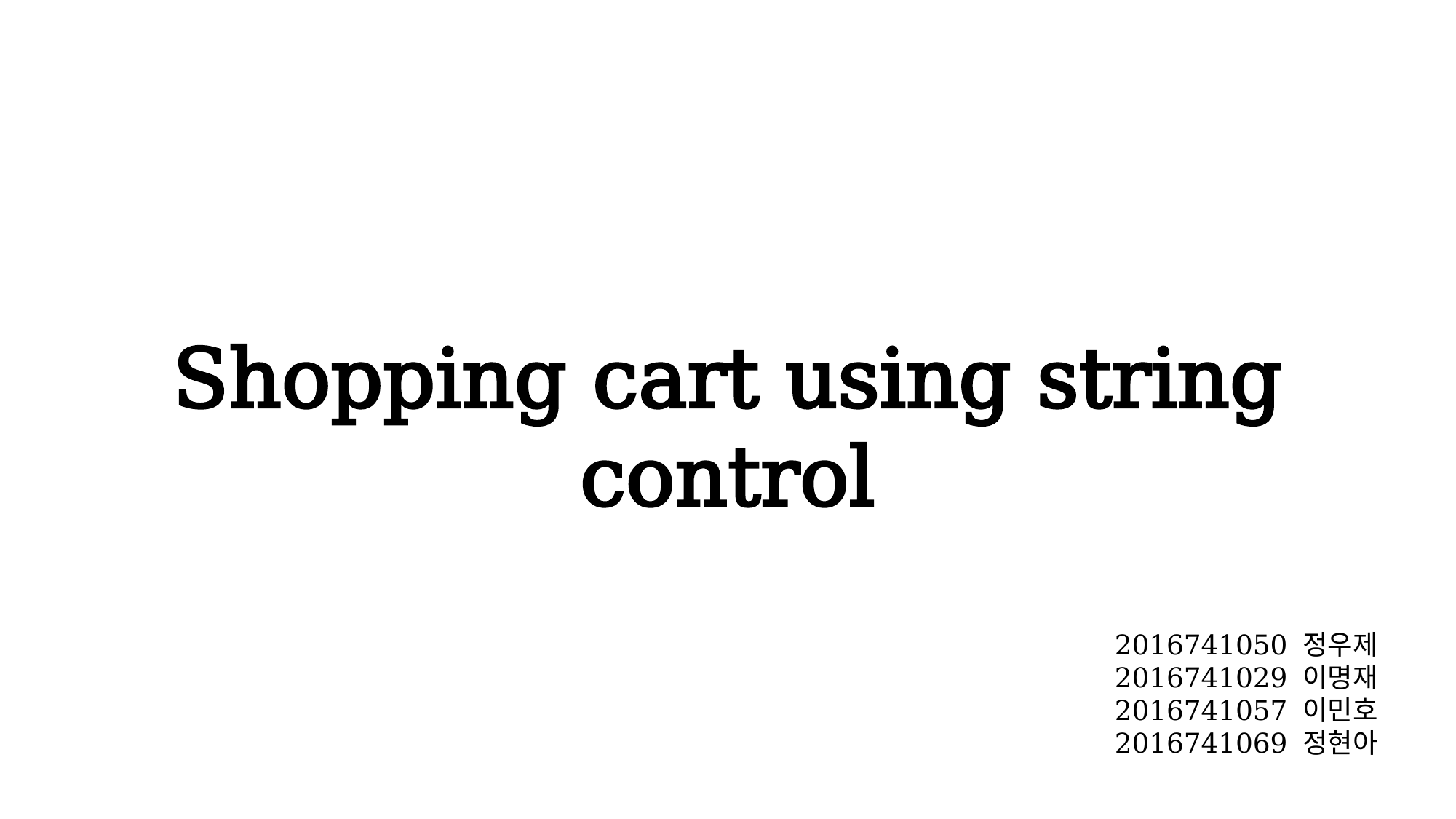

Shopping cart using string control
2016741050 정우제
2016741029 이명재
2016741057 이민호
2016741069 정현아